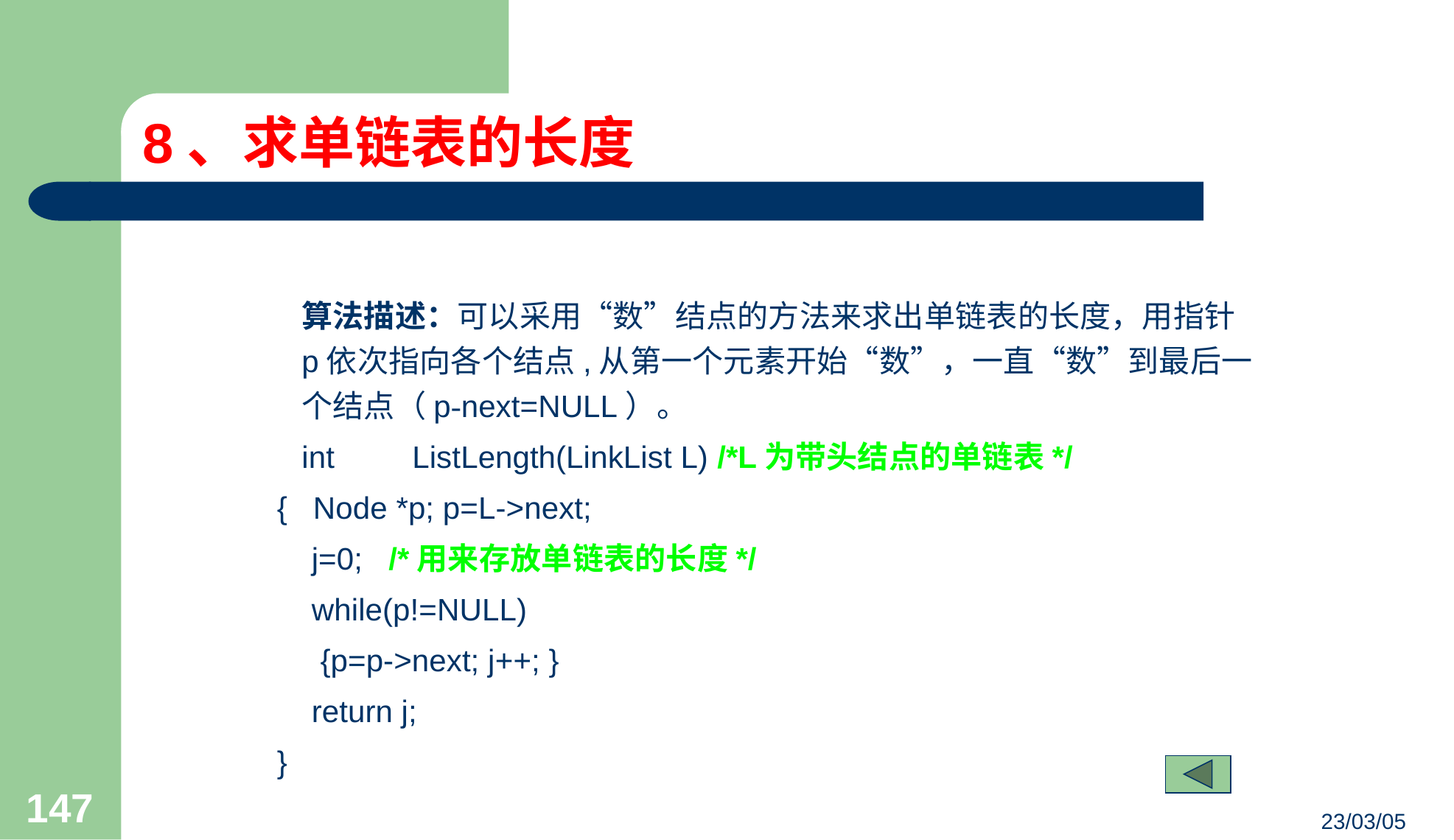

# 8、求单链表的长度
	算法描述：可以采用“数”结点的方法来求出单链表的长度，用指针p依次指向各个结点,从第一个元素开始“数”，一直“数”到最后一个结点（p-next=NULL）。
	int	ListLength(LinkList L) /*L为带头结点的单链表*/
  {   Node *p; p=L->next;
      j=0;   /*用来存放单链表的长度*/
      while(p!=NULL)
       {p=p->next; j++; }
      return j;
  }

147
23/03/05